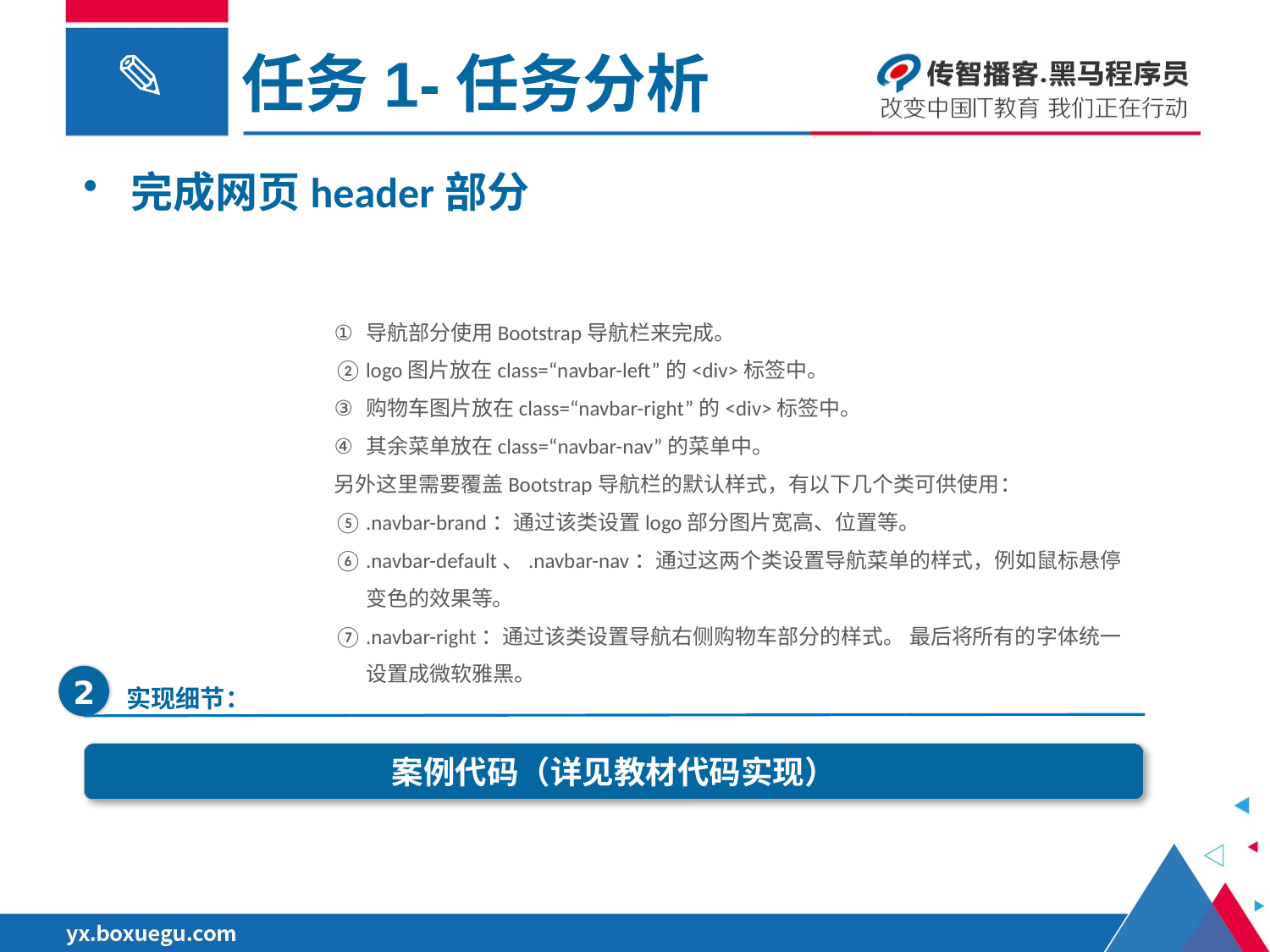

任务1-任务分析
完成网页header部分
导航部分使用Bootstrap导航栏来完成。
logo图片放在class=“navbar-left”的<div>标签中。
购物车图片放在class=“navbar-right”的<div>标签中。
其余菜单放在class=“navbar-nav”的菜单中。
另外这里需要覆盖Bootstrap导航栏的默认样式，有以下几个类可供使用：
.navbar-brand：通过该类设置logo部分图片宽高、位置等。
.navbar-default、.navbar-nav：通过这两个类设置导航菜单的样式，例如鼠标悬停变色的效果等。
.navbar-right：通过该类设置导航右侧购物车部分的样式。 最后将所有的字体统一设置成微软雅黑。

2
实现细节：
案例代码（详见教材代码实现）